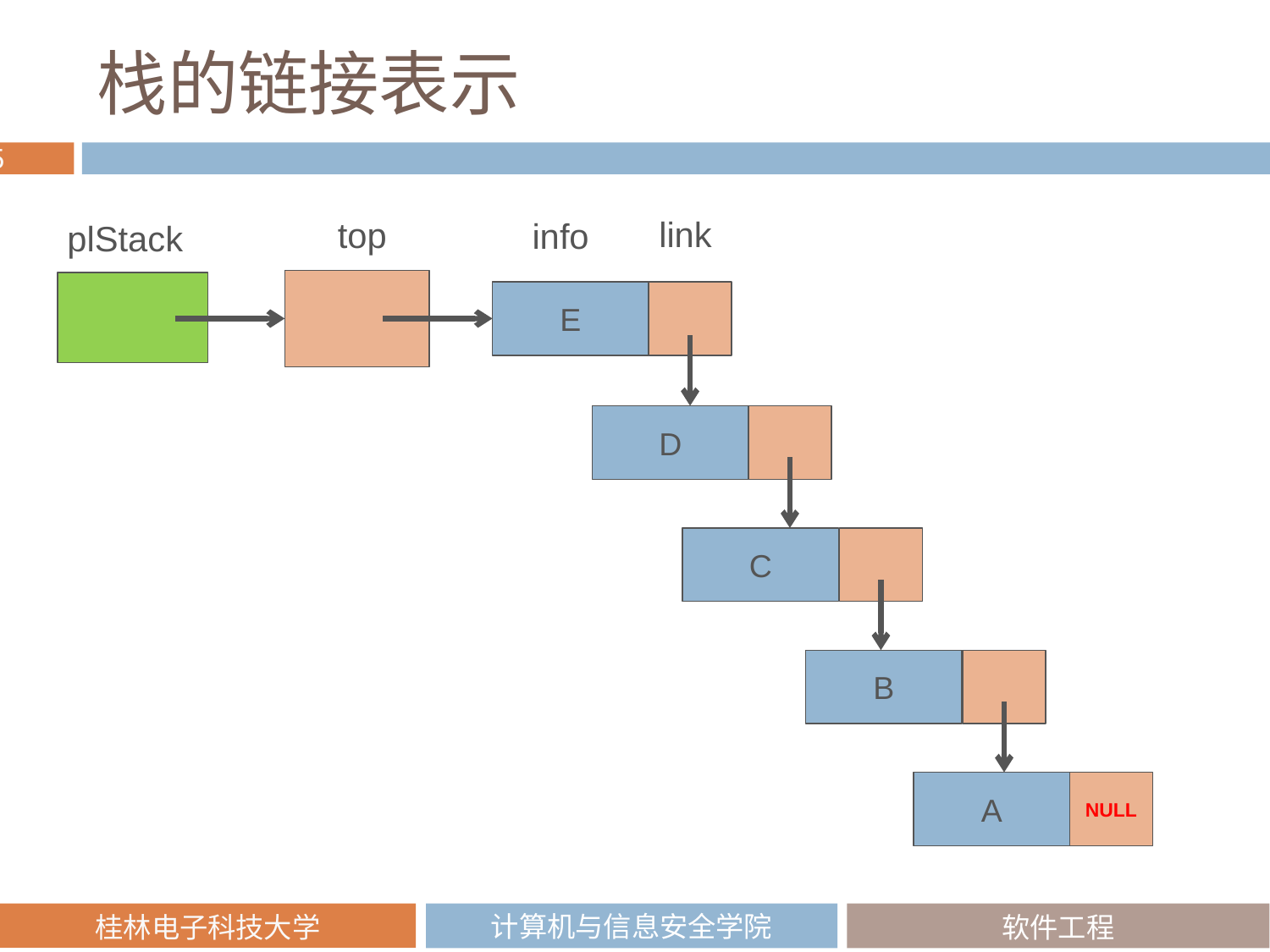

# 栈的链接表示
link
top
info
plStack

E
D

C

B

A
NULL